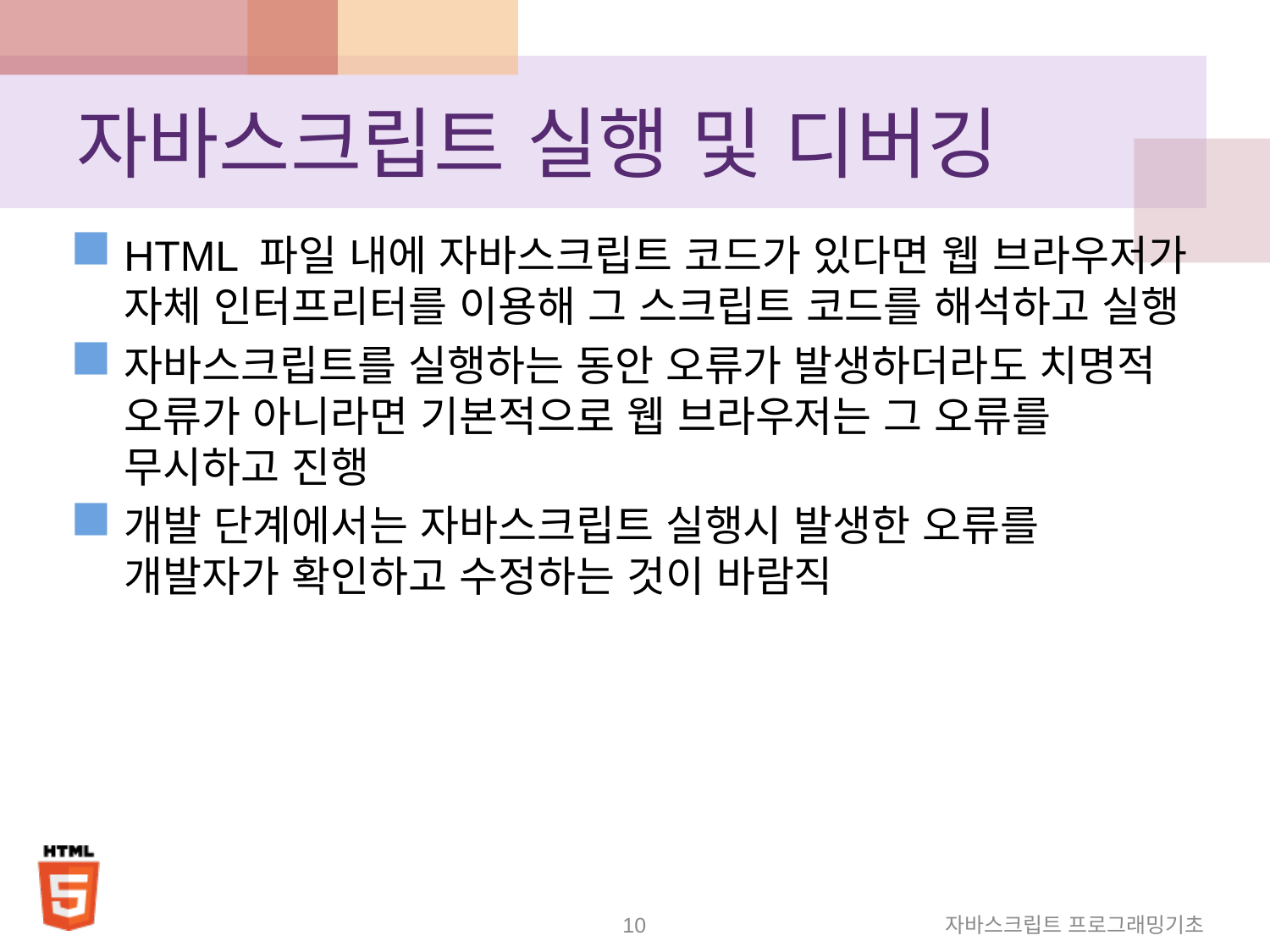

# 자바스크립트 실행 및 디버깅
HTML 파일 내에 자바스크립트 코드가 있다면 웹 브라우저가 자체 인터프리터를 이용해 그 스크립트 코드를 해석하고 실행
자바스크립트를 실행하는 동안 오류가 발생하더라도 치명적 오류가 아니라면 기본적으로 웹 브라우저는 그 오류를 무시하고 진행
개발 단계에서는 자바스크립트 실행시 발생한 오류를 개발자가 확인하고 수정하는 것이 바람직
10
자바스크립트 프로그래밍기초